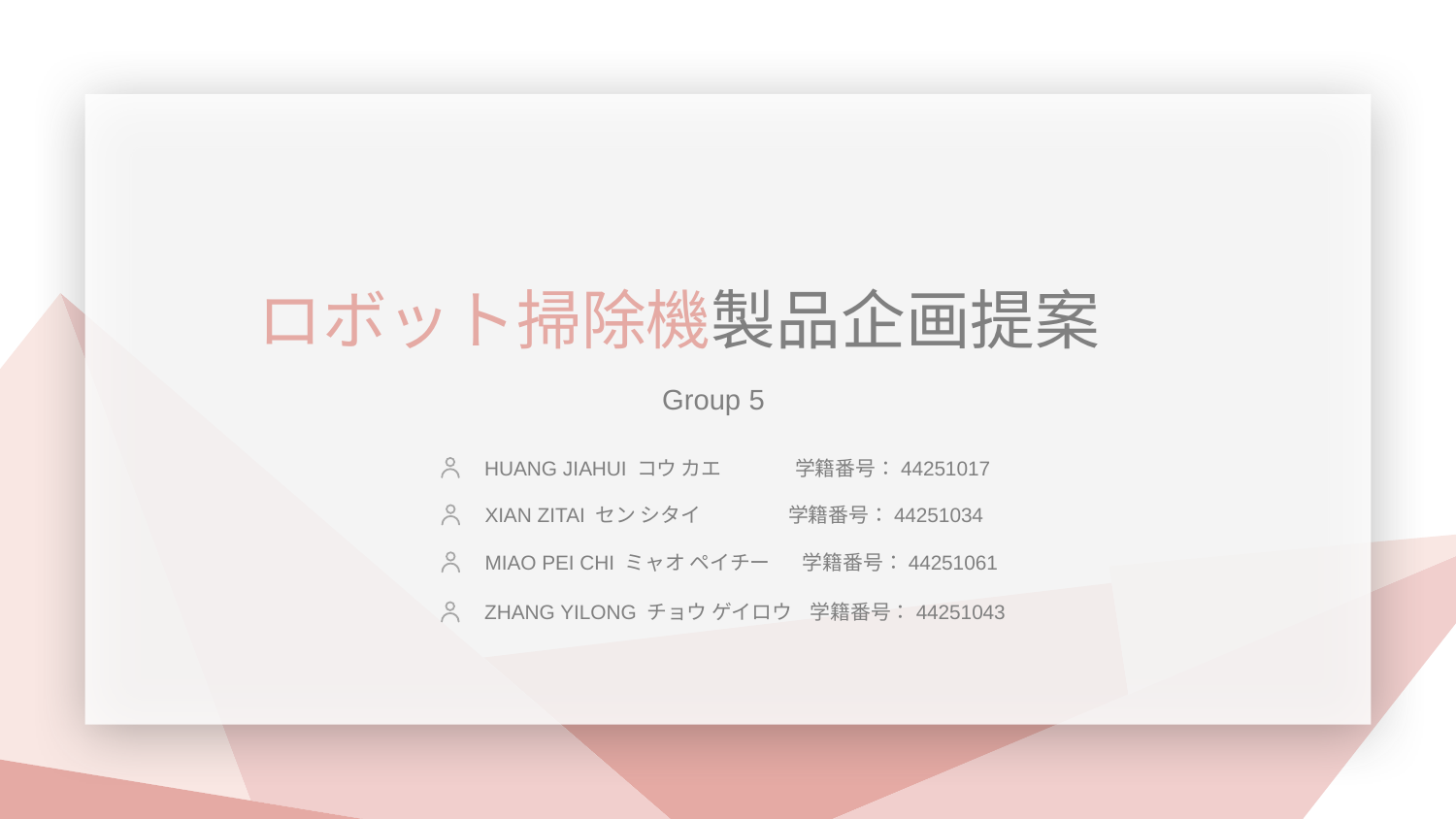

ロボット掃除機製品企画提案

Group 5
HUANG JIAHUI コウ カエ                学籍番号：44251017

XIAN ZITAI セン シタイ                   学籍番号：44251034

MIAO PEI CHI ミャオ ペイチー       学籍番号：44251061

ZHANG YILONG チョウ ゲイロウ    学籍番号：44251043